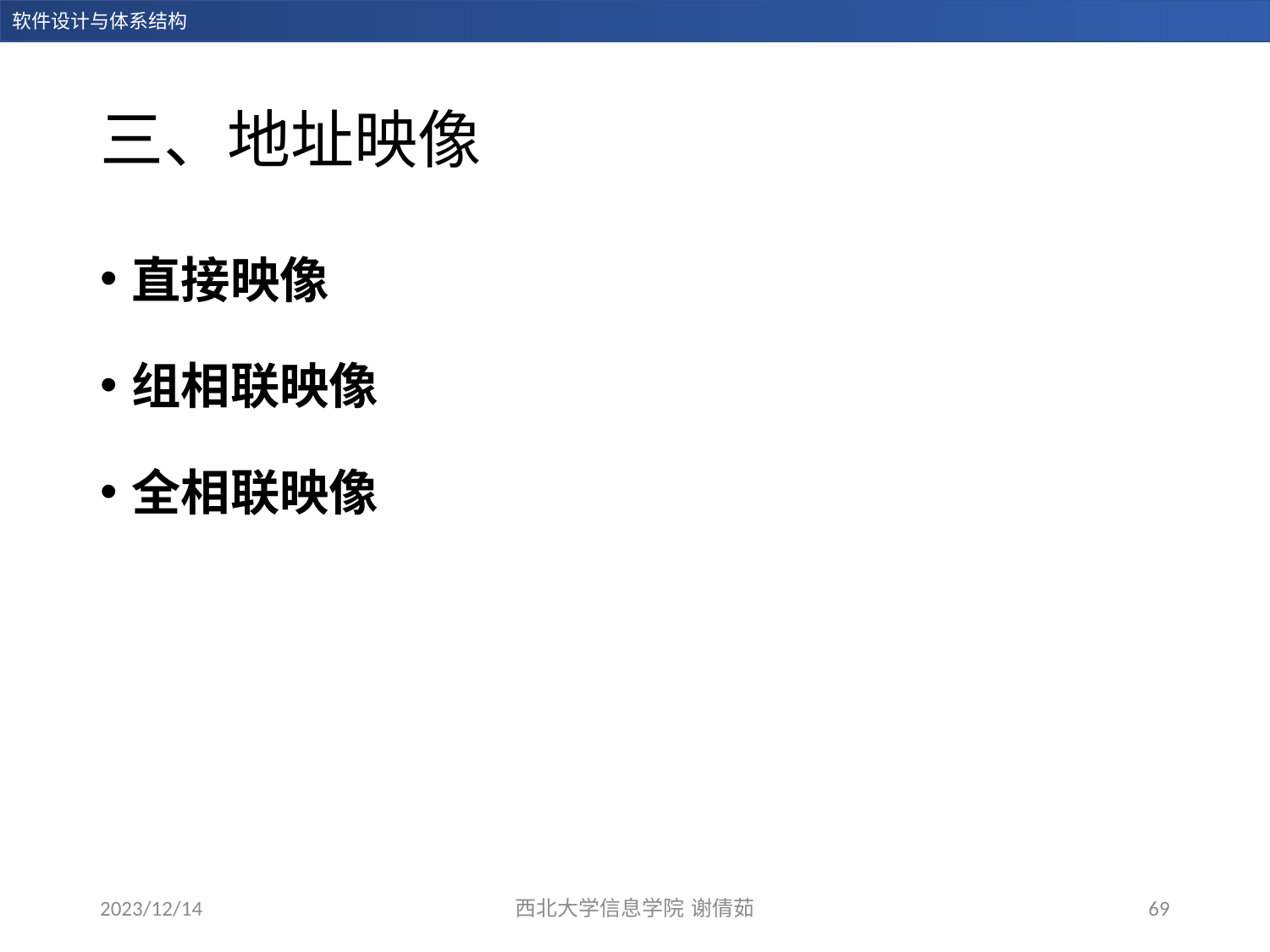

# 三、地址映像
直接映像
组相联映像
全相联映像
2023/12/14
西北大学信息学院 谢倩茹
69